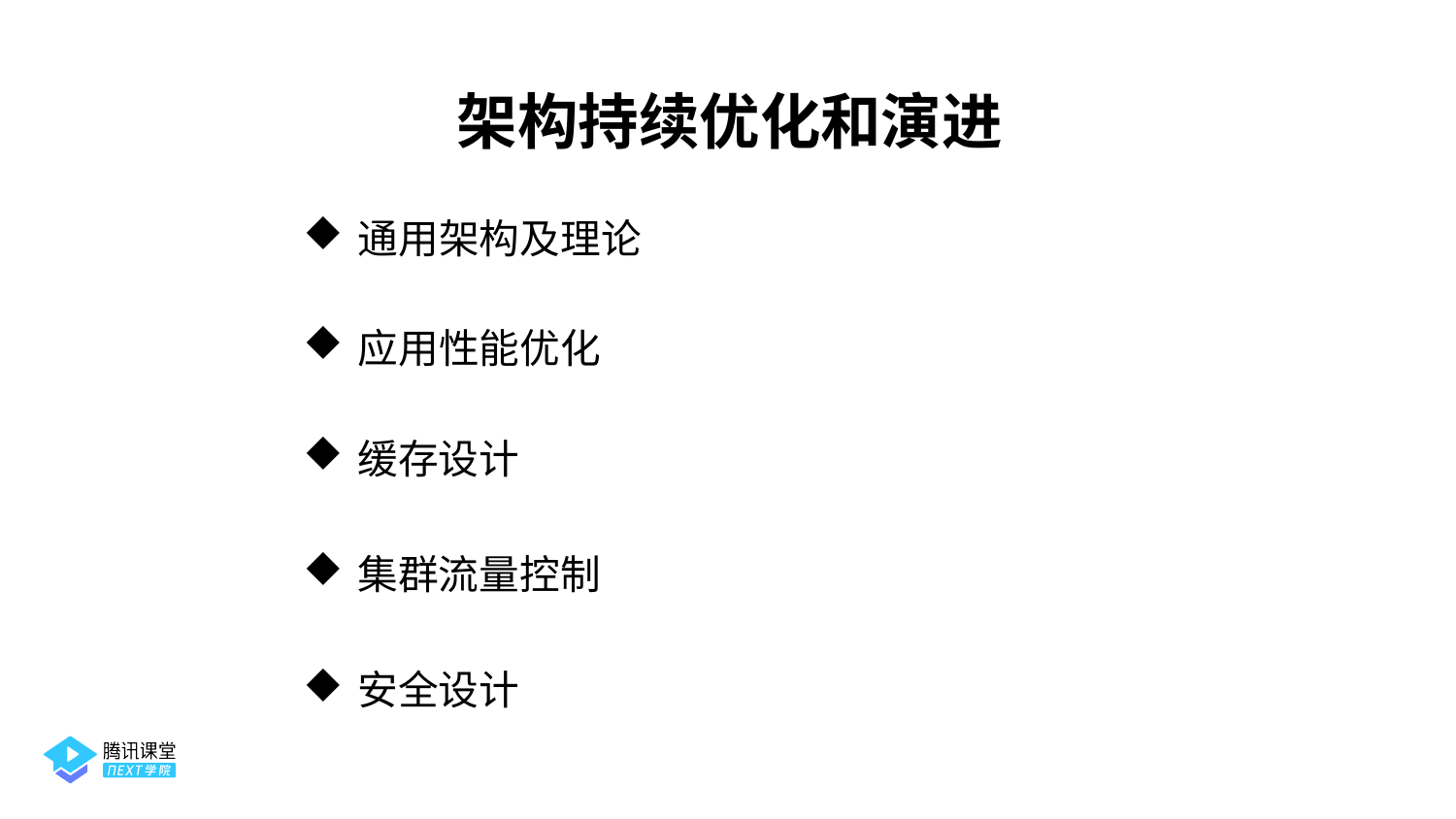

架构持续优化和演进
通用架构及理论
应用性能优化
缓存设计
集群流量控制
安全设计